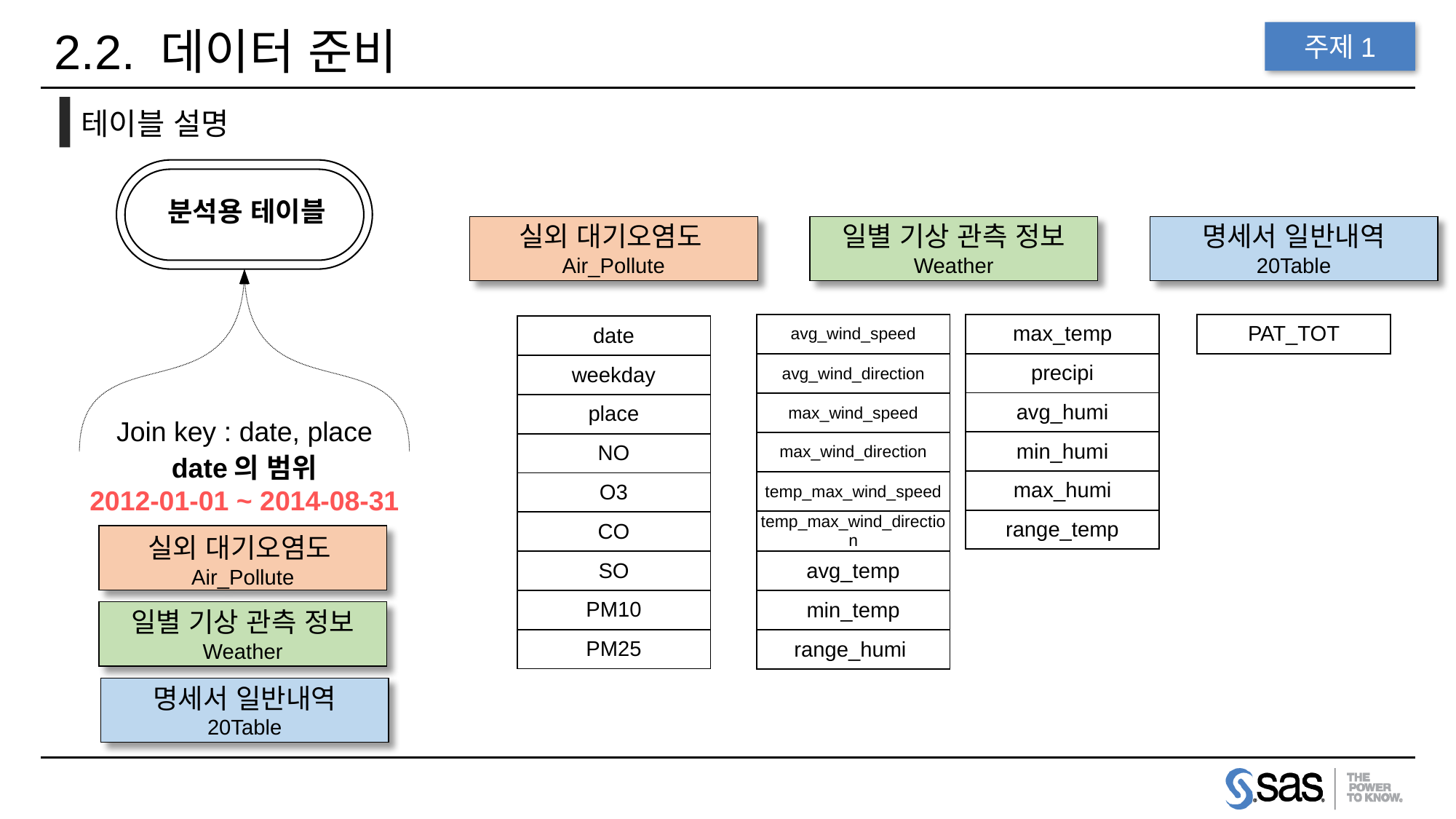

2.2. 데이터 준비
주제1

테이블 설명

분석용 테이블
실외 대기오염도Air_Pollute
일별 기상 관측 정보
Weather
명세서 일반내역
20Table
| max\_temp |
| --- |
| precipi |
| avg\_humi |
| min\_humi |
| max\_humi |
| range\_temp |
| avg\_wind\_speed |
| --- |
| avg\_wind\_direction |
| max\_wind\_speed |
| max\_wind\_direction |
| temp\_max\_wind\_speed |
| temp\_max\_wind\_direction |
| avg\_temp |
| min\_temp |
| range\_humi |
| PAT\_TOT |
| --- |
| date |
| --- |
| weekday |
| place |
| NO |
| O3 |
| CO |
| SO |
| PM10 |
| PM25 |
Join key : date, place
date의 범위
2012-01-01 ~ 2014-08-31

실외 대기오염도Air_Pollute
일별 기상 관측 정보
Weather
명세서 일반내역
20Table